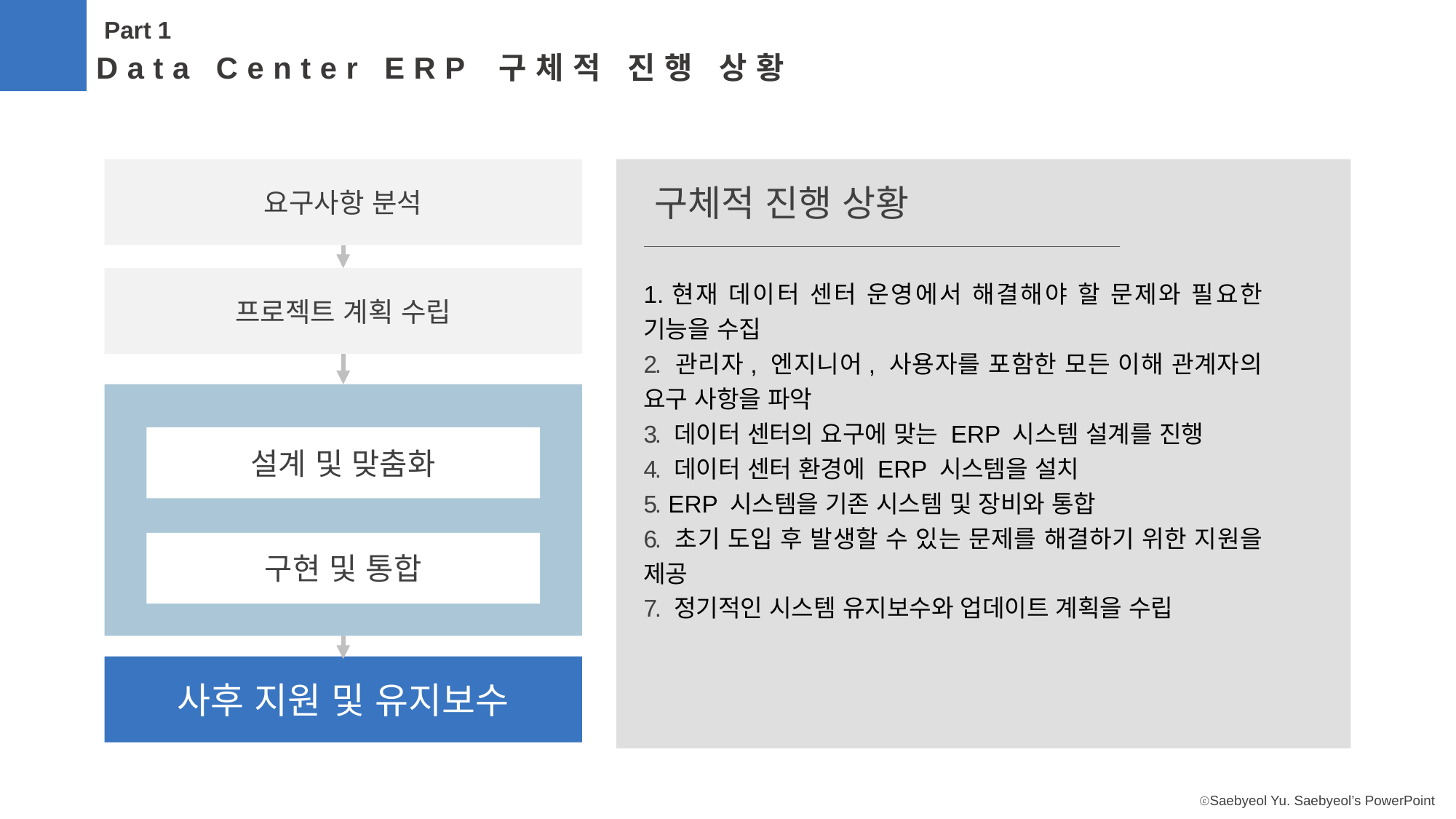

Part 1
Data Center ERP 구체적 진행 상황

구체적 진행 상황
요구사항 분석

1.현재 데이터 센터 운영에서 해결해야 할 문제와 필요한 기능을 수집
2. 관리자, 엔지니어, 사용자를 포함한 모든 이해 관계자의 요구 사항을 파악
3. 데이터 센터의 요구에 맞는 ERP 시스템 설계를 진행
4. 데이터 센터 환경에 ERP 시스템을 설치
5. ERP 시스템을 기존 시스템 및 장비와 통합
6. 초기 도입 후 발생할 수 있는 문제를 해결하기 위한 지원을 제공
7. 정기적인 시스템 유지보수와 업데이트 계획을 수립
프로젝트 계획 수립

설계 및 맞춤화

구현 및 통합

사후 지원 및 유지보수